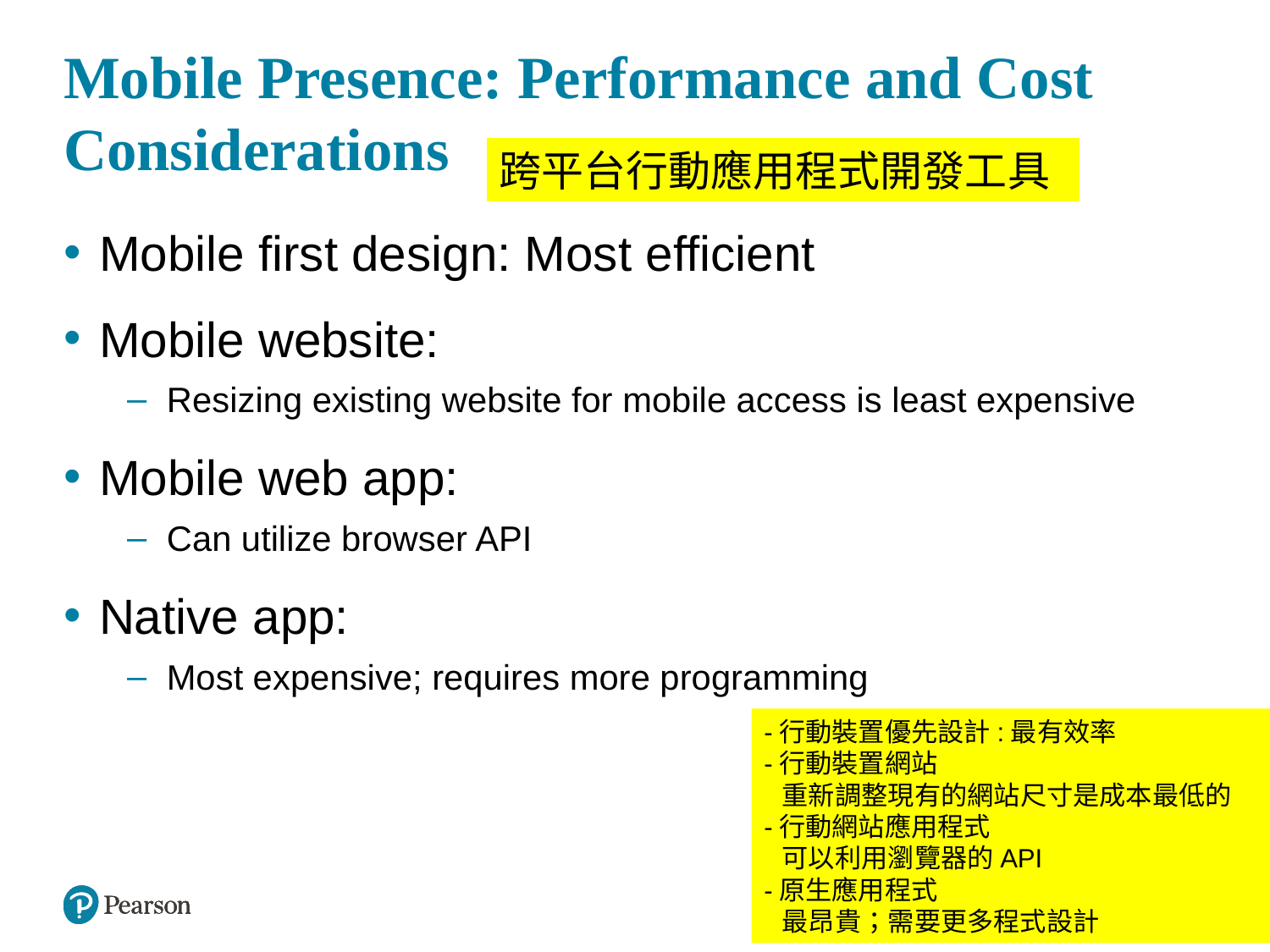

# Mobile Presence: Performance and Cost Considerations
跨平台行動應用程式開發工具
Mobile first design: Most efficient
Mobile website:
Resizing existing website for mobile access is least expensive
Mobile web app:
Can utilize browser API
Native app:
Most expensive; requires more programming
-行動裝置優先設計:最有效率
-行動裝置網站
  重新調整現有的網站尺寸是成本最低的
-行動網站應用程式
  可以利用瀏覽器的API
-原生應用程式
  最昂貴；需要更多程式設計